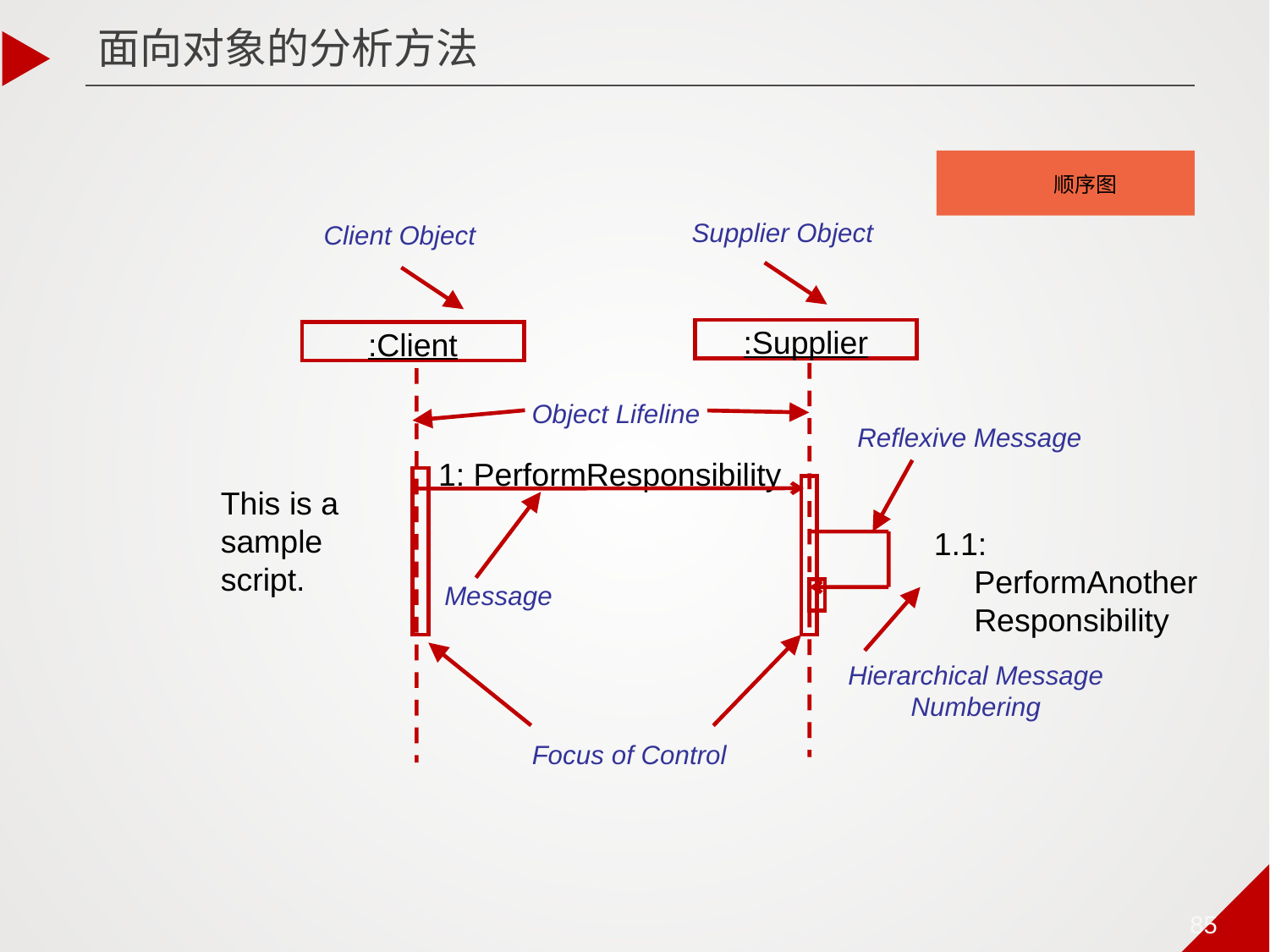

面向对象的分析方法

顺序图
Supplier Object
Client Object

:Supplier

:Client

Object Lifeline

Reflexive Message
1: PerformResponsibility

This is a sample script.

1.1: PerformAnother
Responsibility

Message

Hierarchical Message
Numbering
Focus of Control